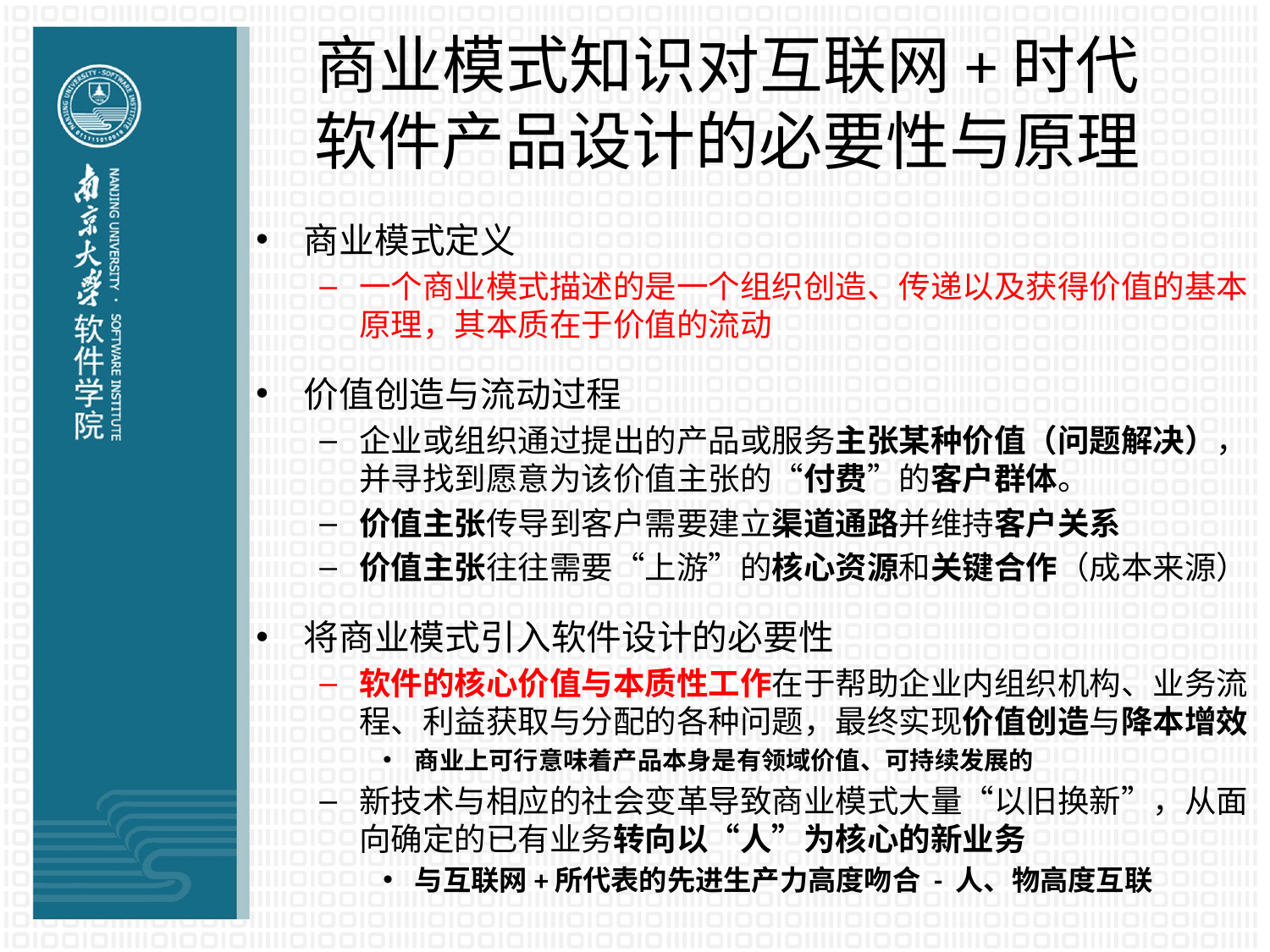

# 商业模式知识对互联网+时代 软件产品设计的必要性与原理
商业模式定义
一个商业模式描述的是一个组织创造、传递以及获得价值的基本原理，其本质在于价值的流动

价值创造与流动过程
企业或组织通过提出的产品或服务主张某种价值（问题解决），并寻找到愿意为该价值主张的“付费”的客户群体。
价值主张传导到客户需要建立渠道通路并维持客户关系
价值主张往往需要“上游”的核心资源和关键合作（成本来源）

将商业模式引入软件设计的必要性
软件的核心价值与本质性工作在于帮助企业内组织机构、业务流程、利益获取与分配的各种问题，最终实现价值创造与降本增效
商业上可行意味着产品本身是有领域价值、可持续发展的
新技术与相应的社会变革导致商业模式大量“以旧换新”，从面向确定的已有业务转向以“人”为核心的新业务
与互联网+所代表的先进生产力高度吻合 - 人、物高度互联